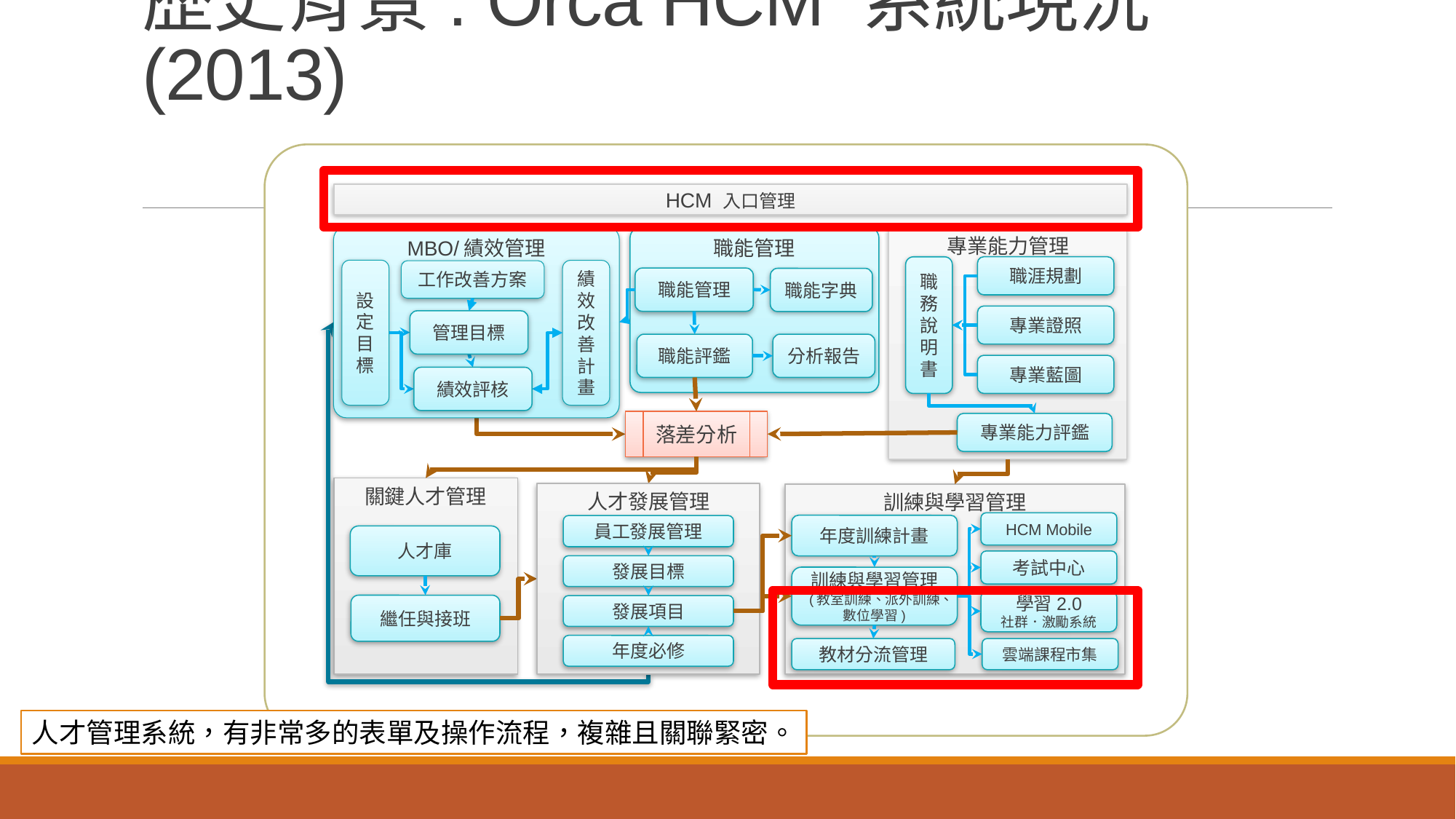

# 歷史背景: Orca HCM 系統現況(2013)

HCM 入口管理
MBO/績效管理
設定目標
績效改善計畫
工作改善方案
職能管理
職能管理
職能字典
職能評鑑
分析報告
專業能力管理
職務說明書
職涯規劃
專業證照
專業藍圖
專業能力評鑑
管理目標
績效評核
落差分析
關鍵人才管理
人才庫
繼任與接班
人才發展管理
員工發展管理
發展目標
發展項目
年度必修
訓練與學習管理
HCM Mobile
年度訓練計畫
考試中心
訓練與學習管理
(教室訓練、派外訓練、數位學習)
學習2.0
社群．激勵系統
雲端課程市集
教材分流管理

人才管理系統，有非常多的表單及操作流程，複雜且關聯緊密。